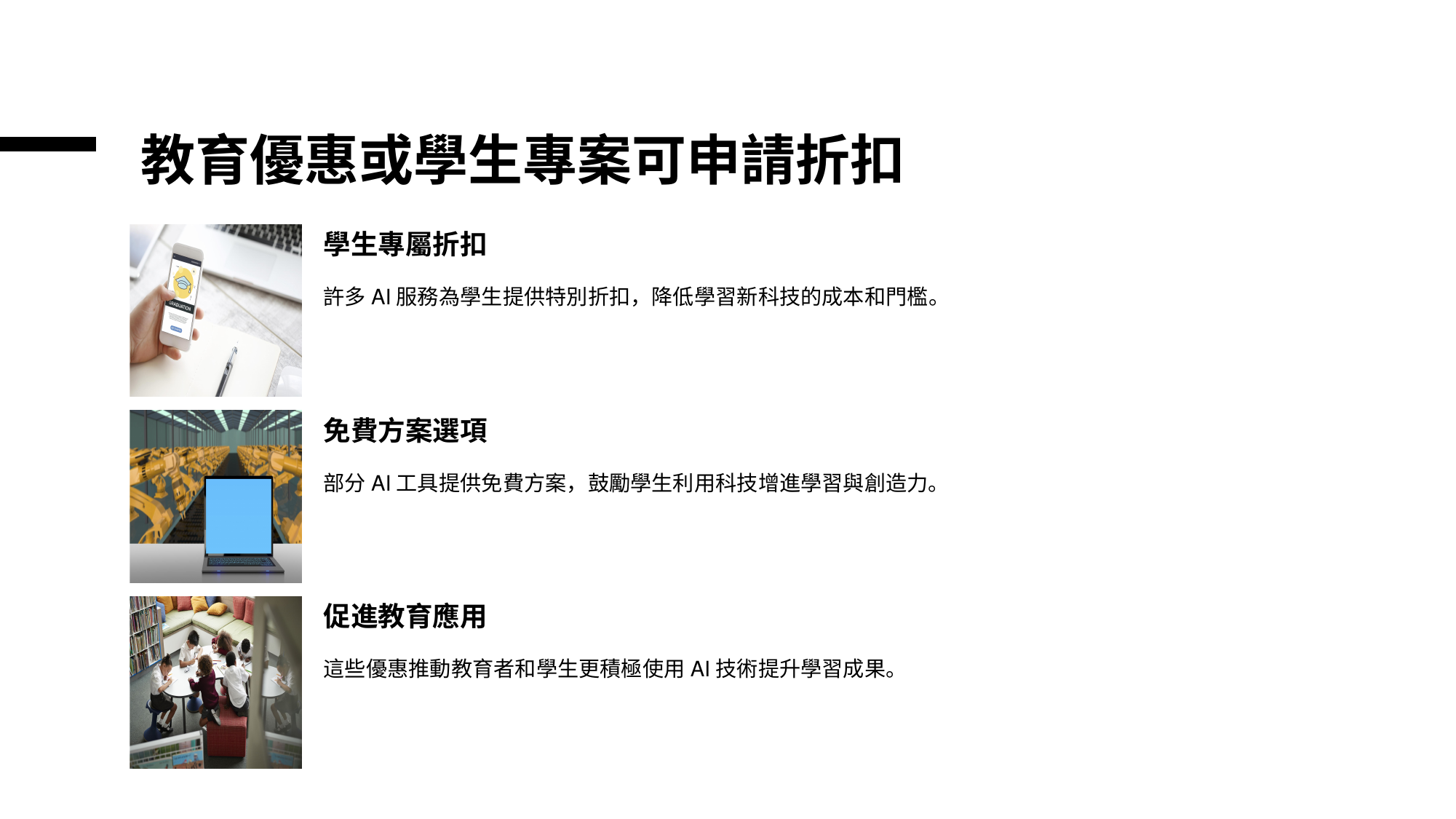

# 教育優惠或學生專案可申請折扣
學生專屬折扣
許多AI服務為學生提供特別折扣，降低學習新科技的成本和門檻。
免費方案選項
部分AI工具提供免費方案，鼓勵學生利用科技增進學習與創造力。
促進教育應用
這些優惠推動教育者和學生更積極使用AI技術提升學習成果。